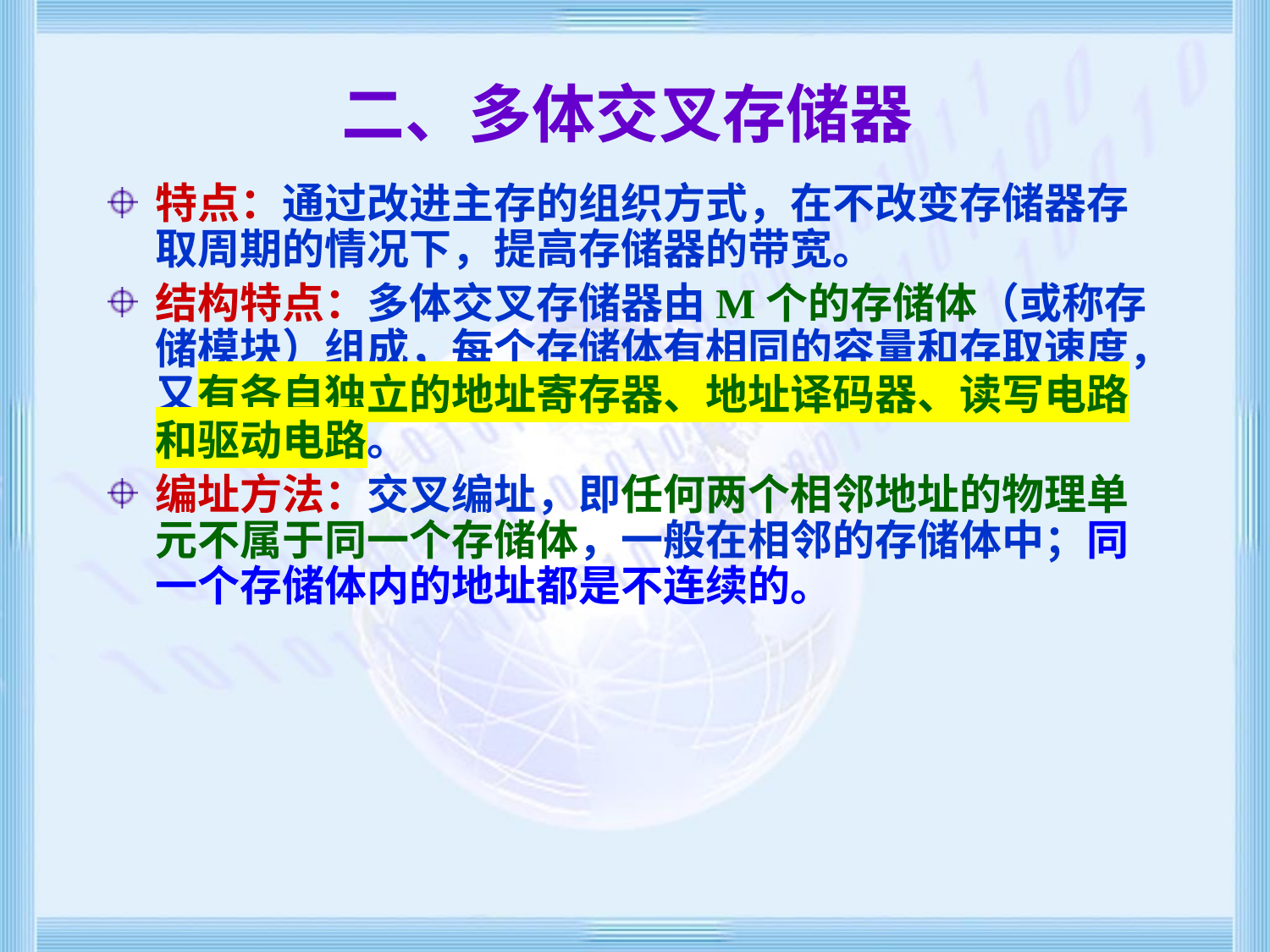

# 二、多体交叉存储器
特点：通过改进主存的组织方式，在不改变存储器存取周期的情况下，提高存储器的带宽。
结构特点：多体交叉存储器由M个的存储体（或称存储模块）组成，每个存储体有相同的容量和存取速度，又有各自独立的地址寄存器、地址译码器、读写电路和驱动电路。
编址方法：交叉编址，即任何两个相邻地址的物理单元不属于同一个存储体，一般在相邻的存储体中；同一个存储体内的地址都是不连续的。
126